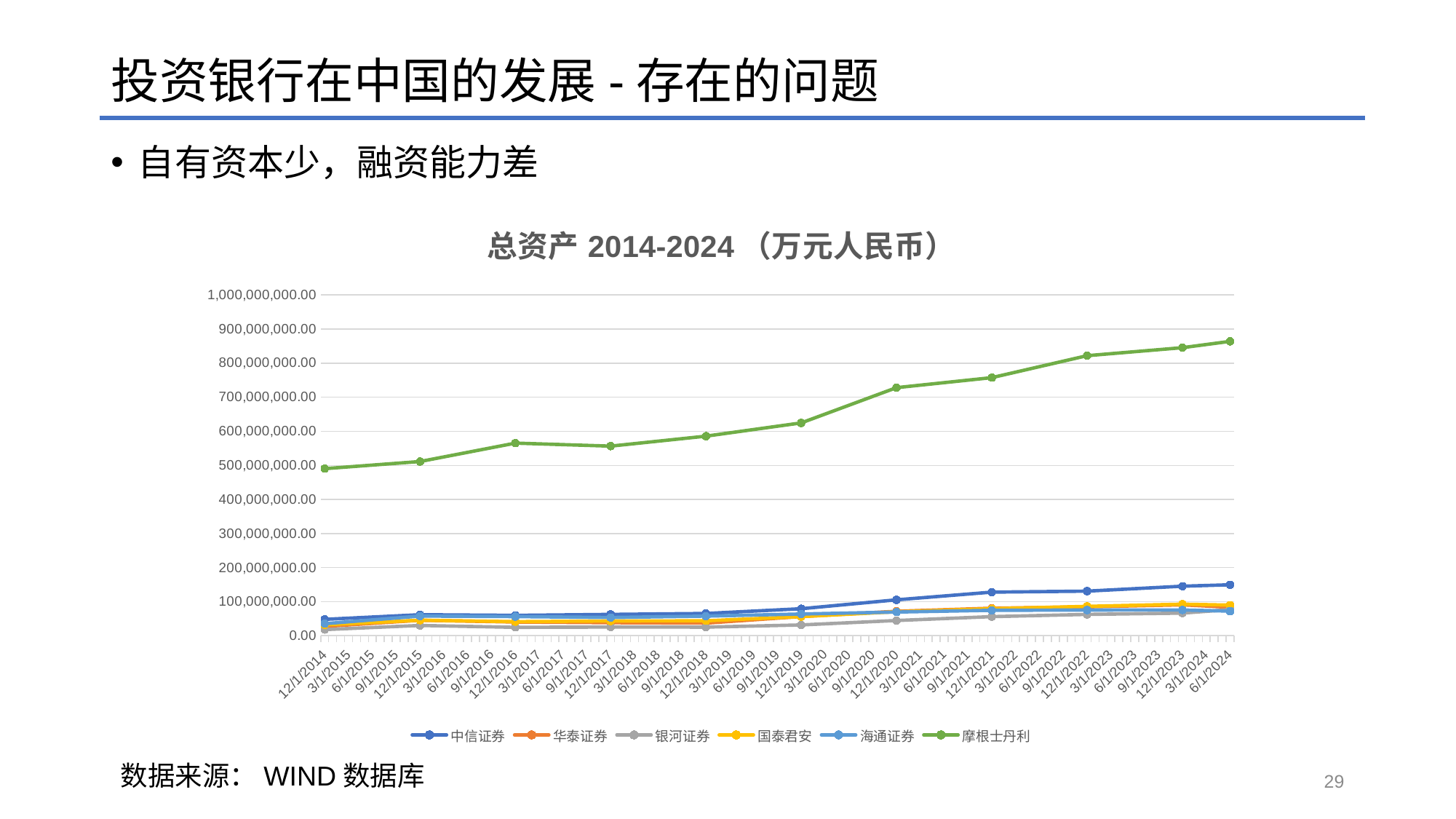

# 投资银行在中国的发展-存在的问题
自有资本少，融资能力差

### Chart: 总资产2014-2024（万元人民币）

| Category | 中信证券 | 华泰证券 | 银河证券 | 国泰君安 | 海通证券 | 摩根士丹利 |
|---|---|---|---|---|---|---|
| 42004 | 47962645.02 | 27222603.55 | 18002570.64 | 31930245.38 | 35262214.87 | 490443969.0 |
| 42369 | 61610824.22 | 45261461.53 | 30065555.19 | 45434238.72 | 57644889.23 | 511348272.0 |
| 42735 | 59743883.92 | 40145039.76 | 24588052.1 | 41174904.17 | 56086584.62 | 565330121.0 |
| 43100 | 62557464.39 | 38148253.98 | 25481496.65 | 43164818.71 | 53470633.28 | 556539377.0 |
| 43465 | 65313271.75 | 36866587.41 | 25136329.01 | 43672907.96 | 57462363.41 | 585795396.0 |
| 43830 | 79172242.92 | 56218063.83 | 31566587.74 | 55931427.83 | 63679363.16 | 624669179.0 |
| 44196 | 105296229.4 | 71675123.5 | 44573021.58 | 70289917.22 | 69407335.07 | 728088796.0 |
| 44561 | 127866477.51 | 80665083.27 | 56013503.26 | 79127281.45 | 74492514.94 | 757522420.0 |
| 44926 | 130828928.17 | 84656701.58 | 62521572.42 | 86068854.61 | 75360757.71 | 821983682.0 |
| 45291 | 145335912.6 | 90550838.86 | 66320529.72 | 92540248.44 | 75458679.22 | 845456941.0 |
| 45473 | 149501160.0 | 83458163.12 | 76630910.41 | 89805960.63 | 72141453.46 | 864086728.0 |
数据来源：WIND数据库
29